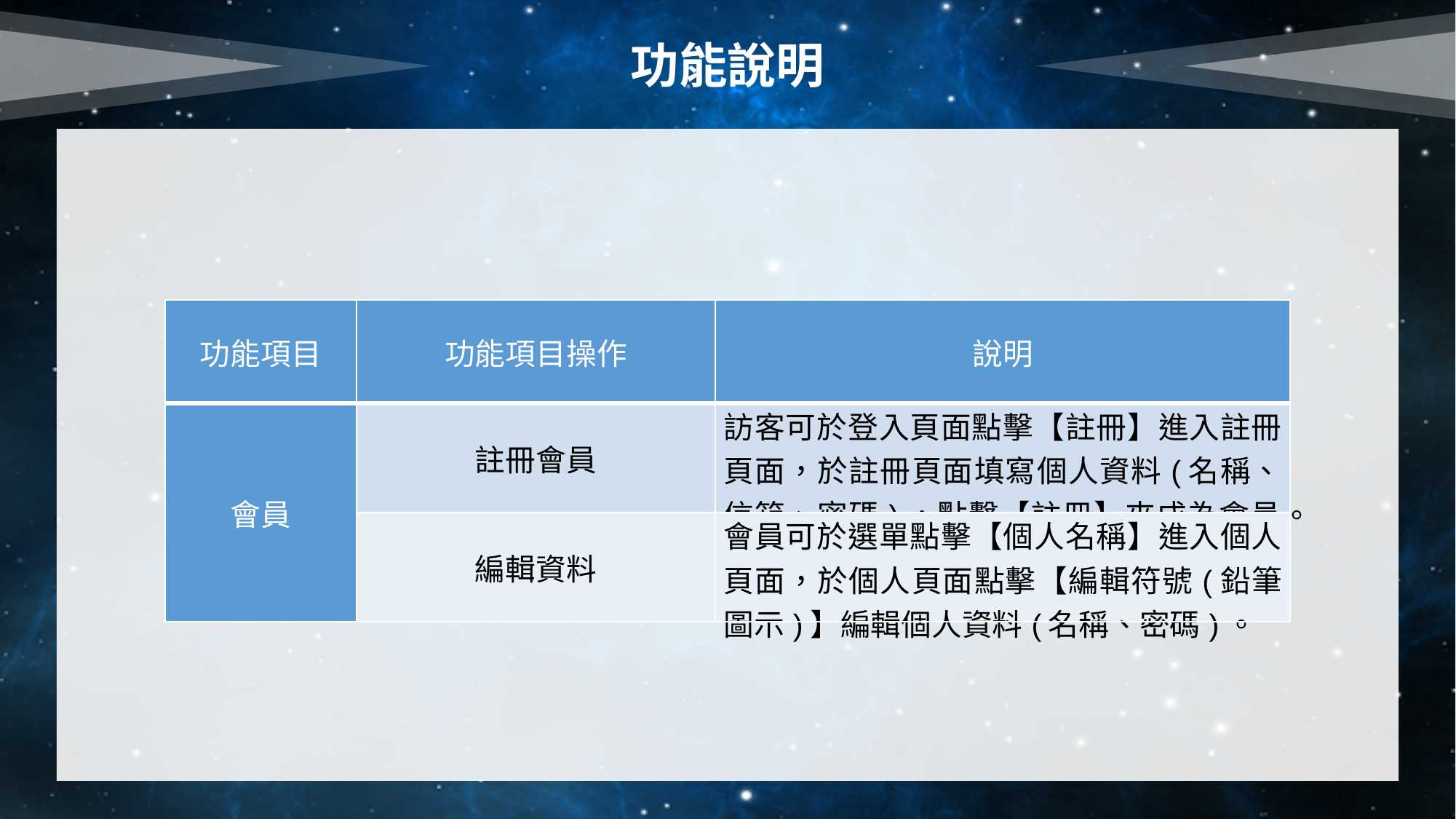

功能說明

| 功能項目 | 功能項目操作 | 說明 |
| --- | --- | --- |
| 會員 | 註冊會員 | 訪客可於登入頁面點擊【註冊】進入註冊頁面，於註冊頁面填寫個人資料(名稱、信箱、密碼)，點擊【註冊】來成為會員。 |
|  | 編輯資料 | 會員可於選單點擊【個人名稱】進入個人頁面，於個人頁面點擊【編輯符號(鉛筆圖示)】編輯個人資料(名稱、密碼)。 |